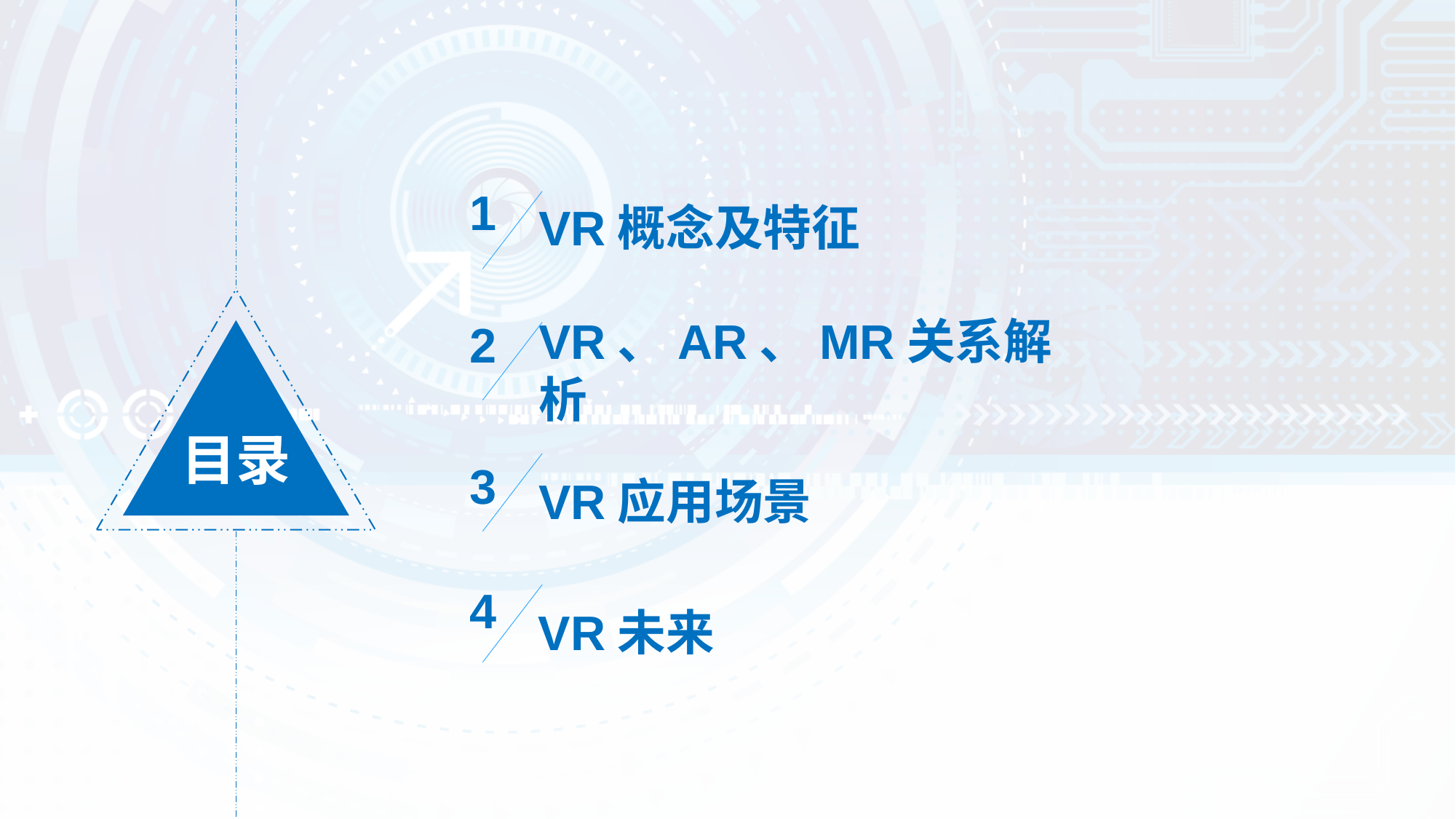

1
VR概念及特征

2
目录
VR、AR、MR关系解析
3
VR应用场景
4
VR未来